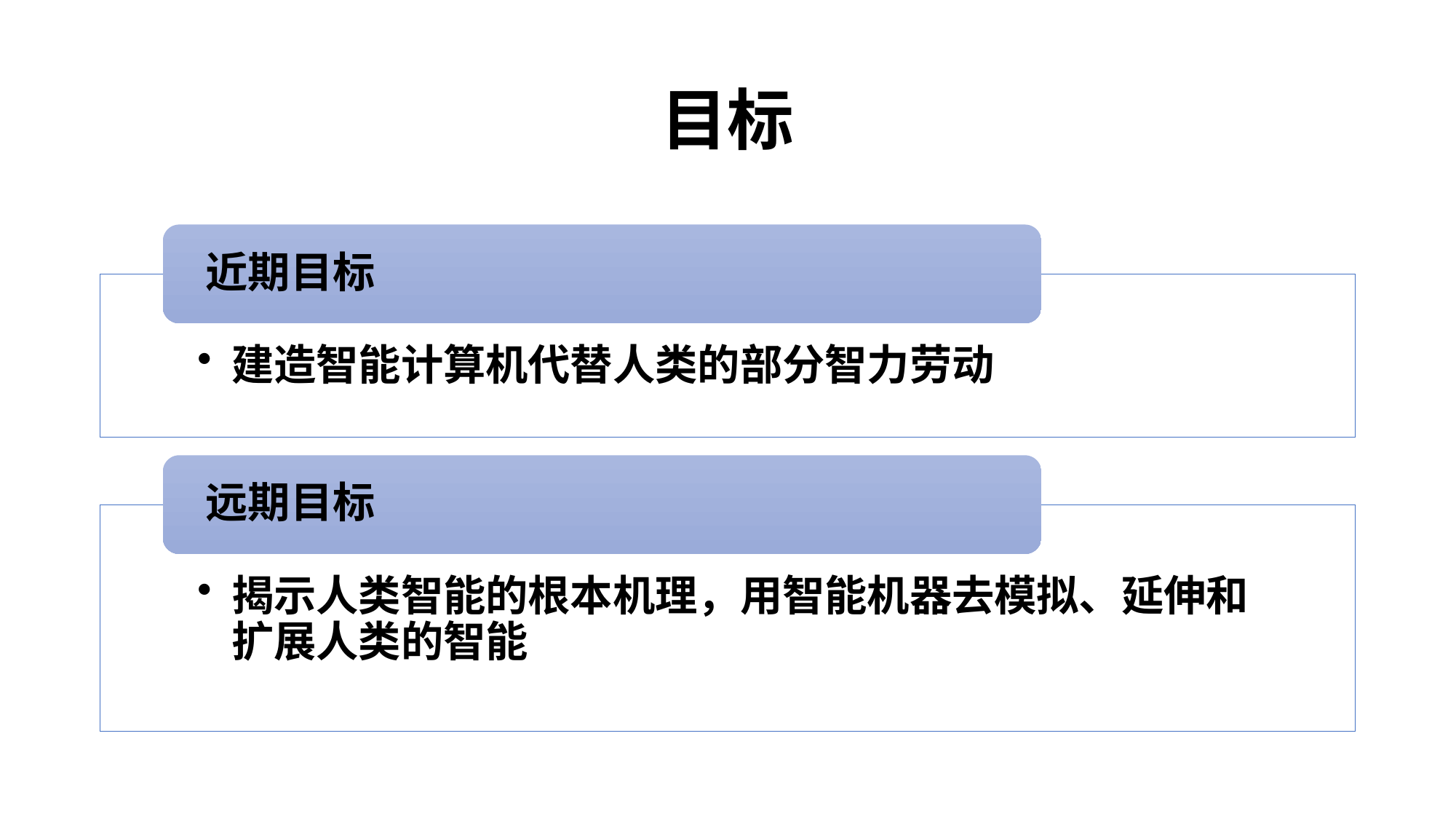

# 目标
建造智能计算机代替人类的部分智力劳动
近期目标
揭示人类智能的根本机理，用智能机器去模拟、延伸和扩展人类的智能
远期目标